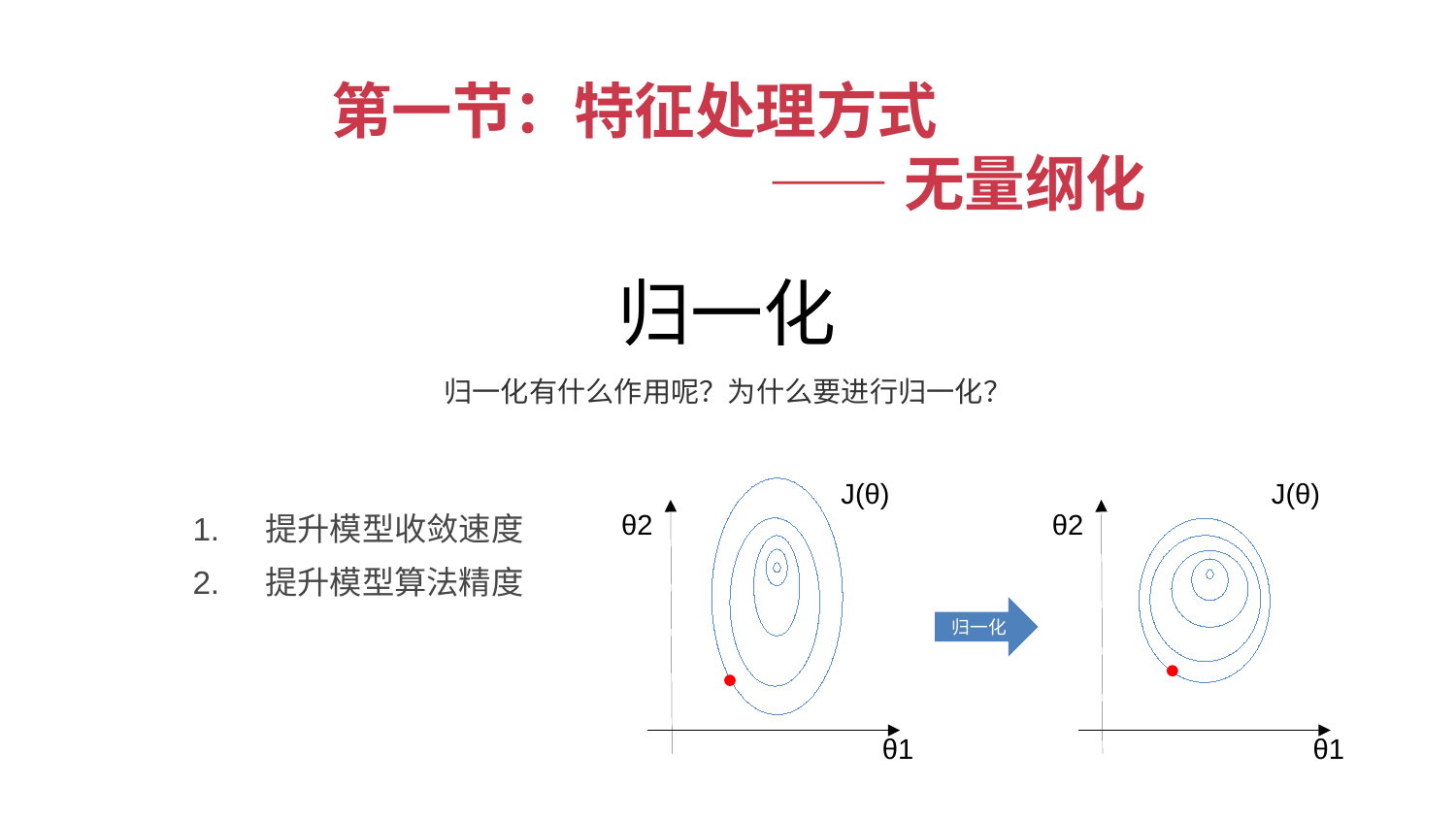

第一节：特征处理方式
——无量纲化
归一化
归一化有什么作用呢？为什么要进行归一化？
J(θ)
J(θ)

θ2
θ2
提升模型收敛速度

提升模型算法精度

归一化

θ1
θ1